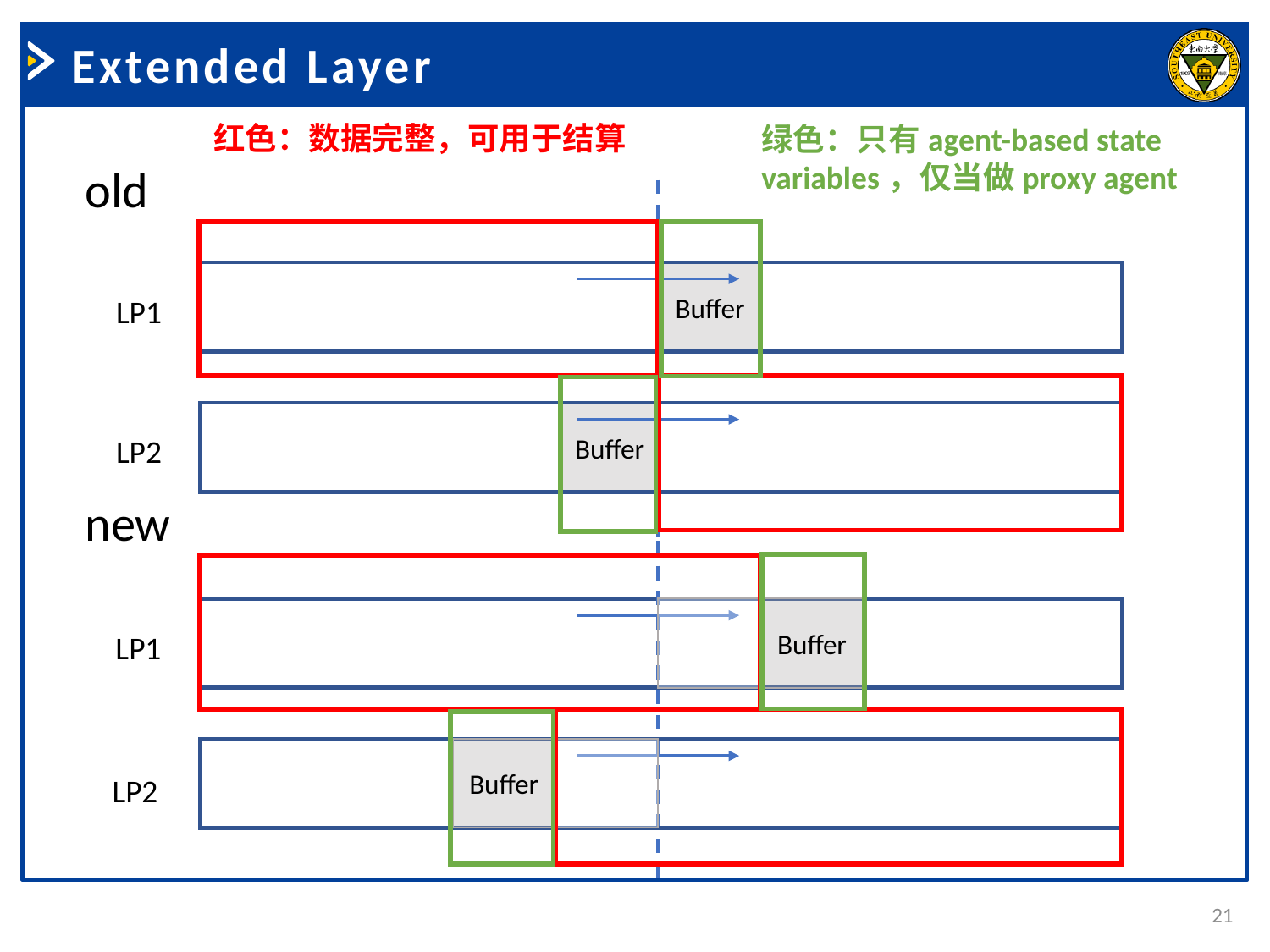

Extended Layer
红色：数据完整，可用于结算
绿色：只有agent-based state
variables，仅当做proxy agent
old

Buffer
LP1

Buffer
LP2
new

Buffer
LP1

Buffer

LP2
21